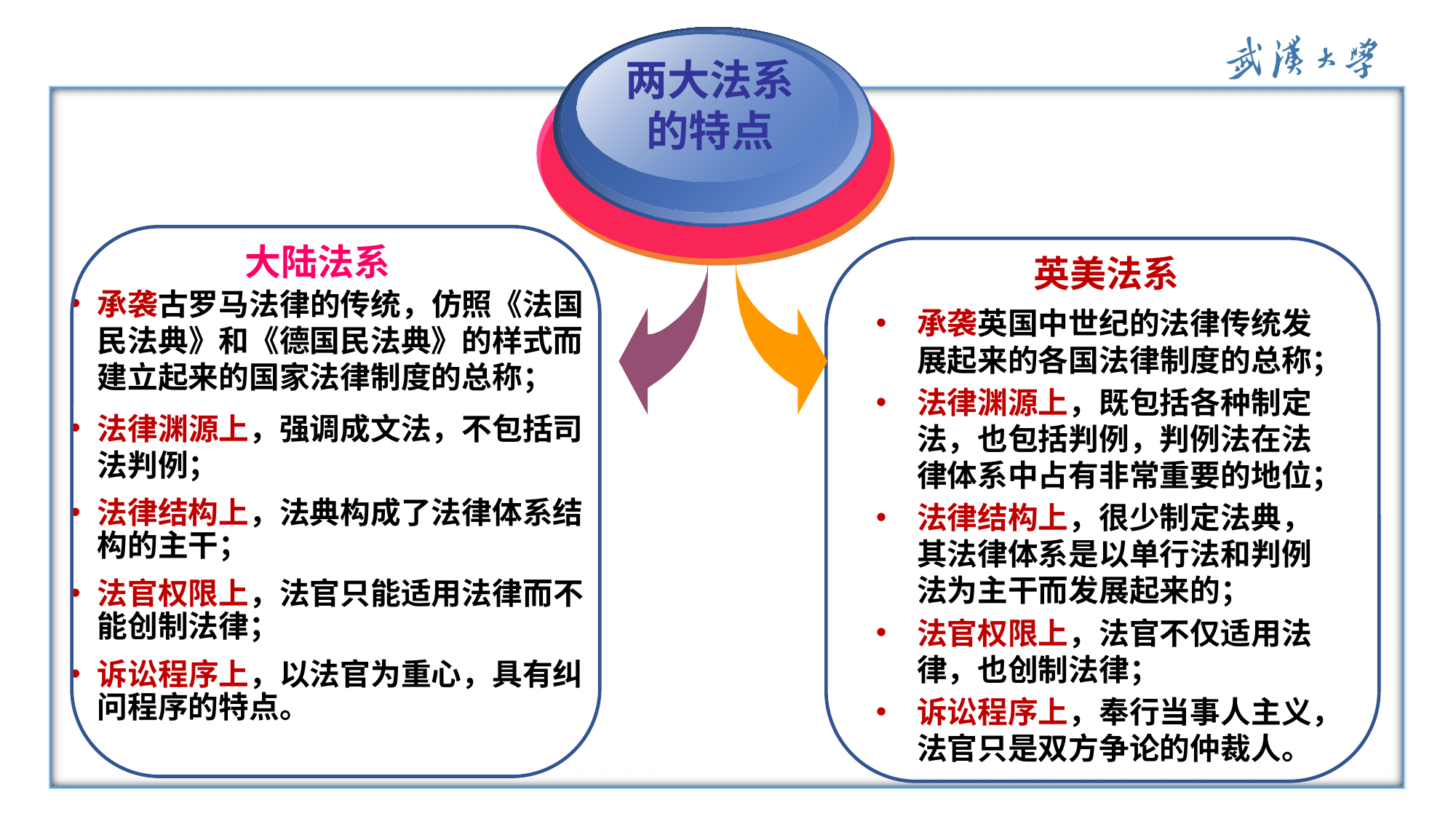

两大法系
的特点

 大陆法系

英美法系

承袭古罗马法律的传统，仿照《法国民法典》和《德国民法典》的样式而建立起来的国家法律制度的总称；
法律渊源上，强调成文法，不包括司法判例；
法律结构上，法典构成了法律体系结构的主干；
法官权限上，法官只能适用法律而不能创制法律；
诉讼程序上，以法官为重心，具有纠问程序的特点。

承袭英国中世纪的法律传统发展起来的各国法律制度的总称；
法律渊源上，既包括各种制定法，也包括判例，判例法在法律体系中占有非常重要的地位；
法律结构上，很少制定法典，其法律体系是以单行法和判例法为主干而发展起来的；
法官权限上，法官不仅适用法律，也创制法律；
诉讼程序上，奉行当事人主义，法官只是双方争论的仲裁人。